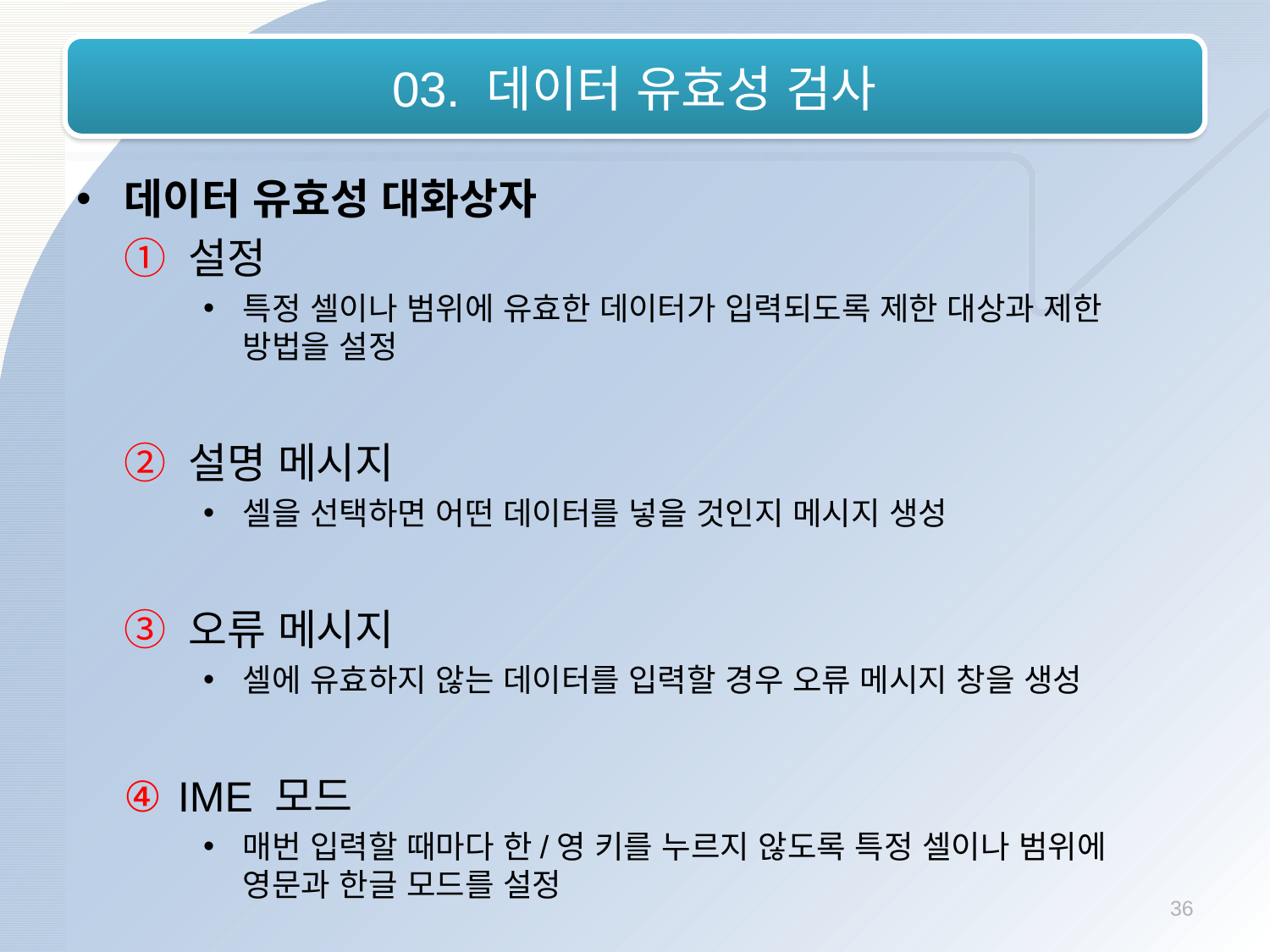

# 03. 데이터 유효성 검사
데이터 유효성 대화상자
    ① 설정
특정 셀이나 범위에 유효한 데이터가 입력되도록 제한 대상과 제한 방법을 설정

    ② 설명 메시지
셀을 선택하면 어떤 데이터를 넣을 것인지 메시지 생성

    ③ 오류 메시지
셀에 유효하지 않는 데이터를 입력할 경우 오류 메시지 창을 생성

    ④ IME 모드
매번 입력할 때마다 한/영 키를 누르지 않도록 특정 셀이나 범위에 영문과 한글 모드를 설정
36